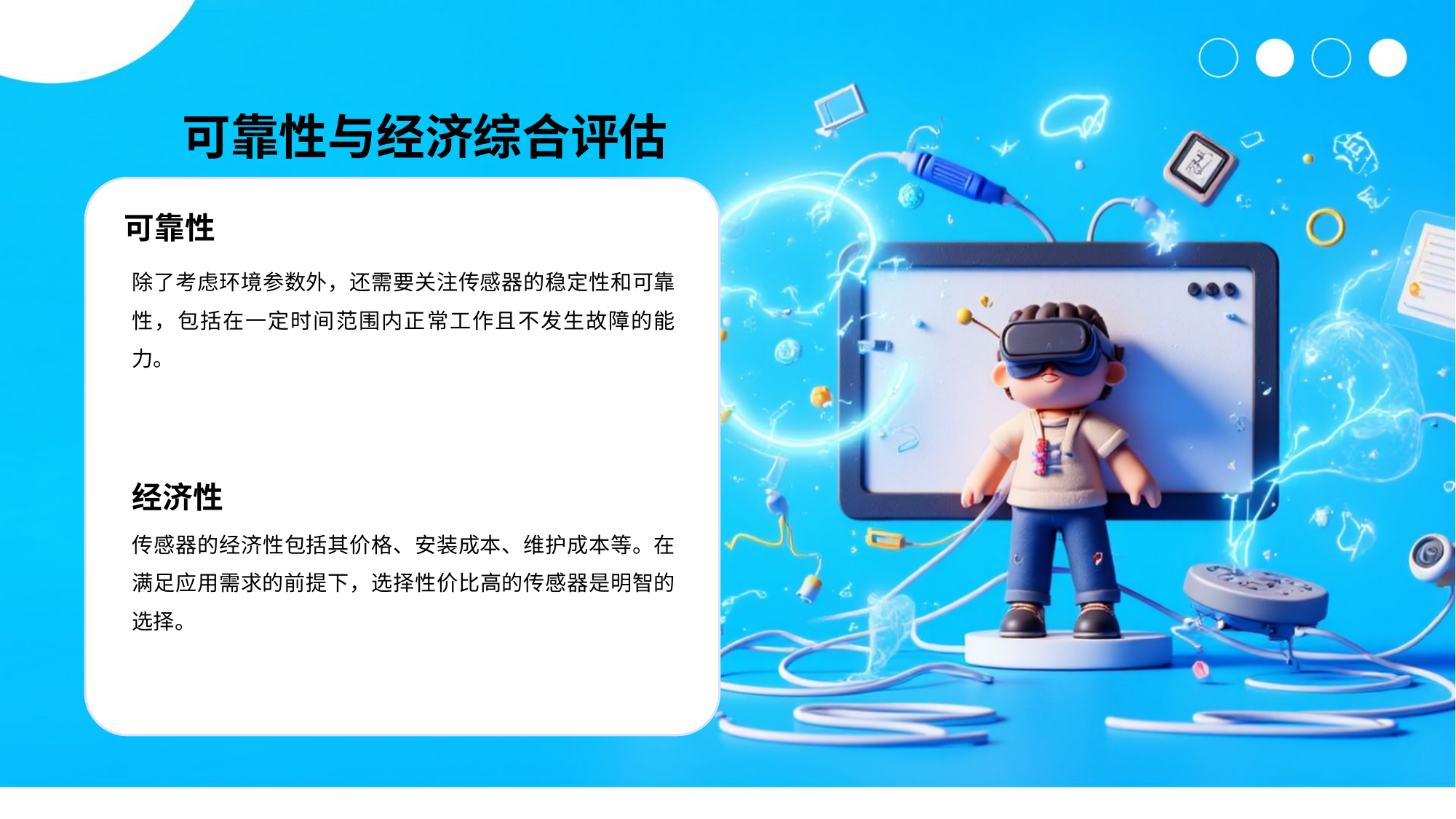

可靠性与经济综合评估

可靠性
除了考虑环境参数外，还需要关注传感器的稳定性和可靠性，包括在一定时间范围内正常工作且不发生故障的能力。
经济性
传感器的经济性包括其价格、安装成本、维护成本等。在满足应用需求的前提下，选择性价比高的传感器是明智的选择。